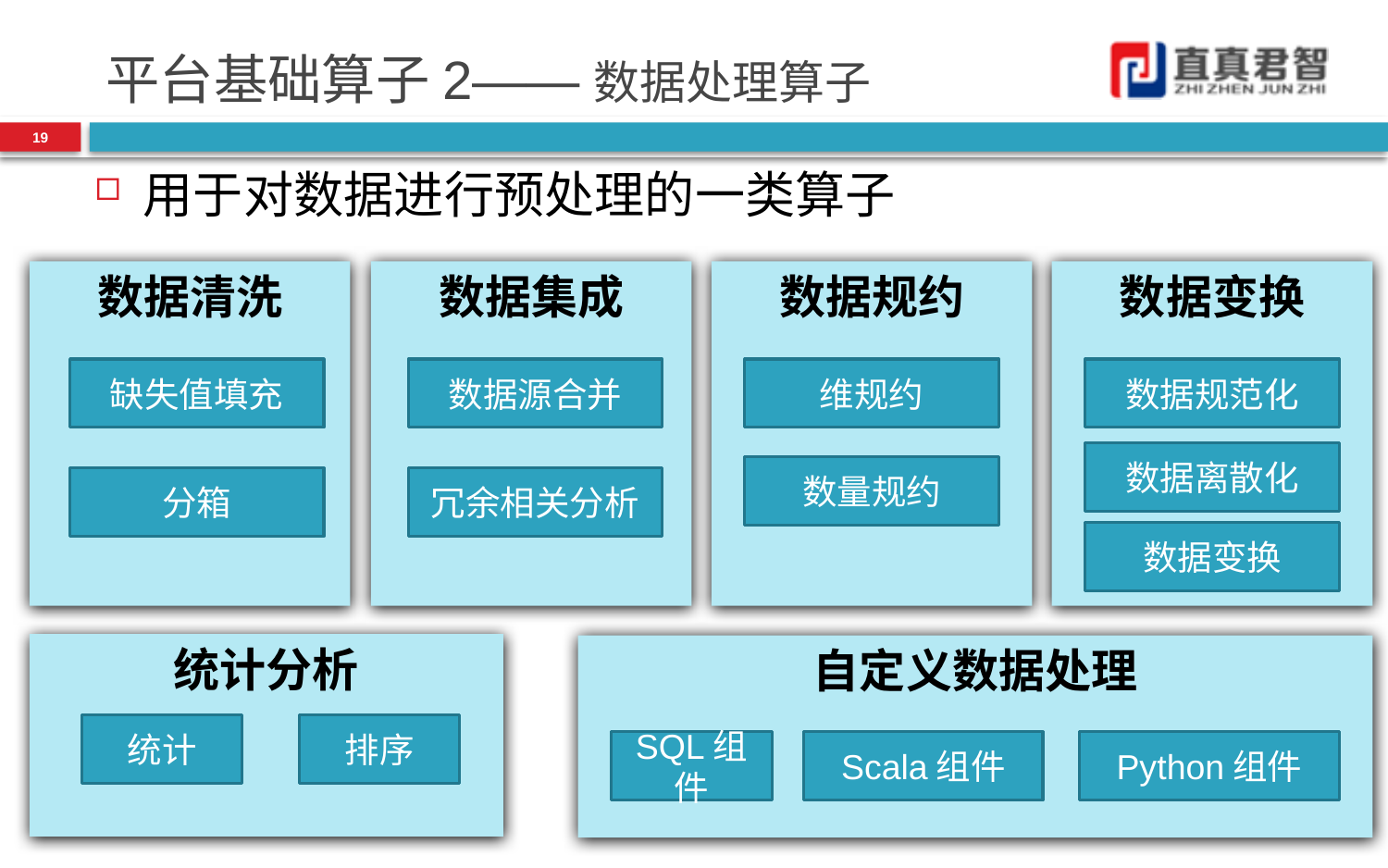

# 平台基础算子2——数据处理算子
19
用于对数据进行预处理的一类算子
数据规约
数据变换
数据清洗
数据集成
缺失值填充
数据源合并
维规约
数据规范化
数据离散化
数量规约
分箱
冗余相关分析
数据变换
统计分析
自定义数据处理
统计
排序
SQL组件
Scala组件
Python组件